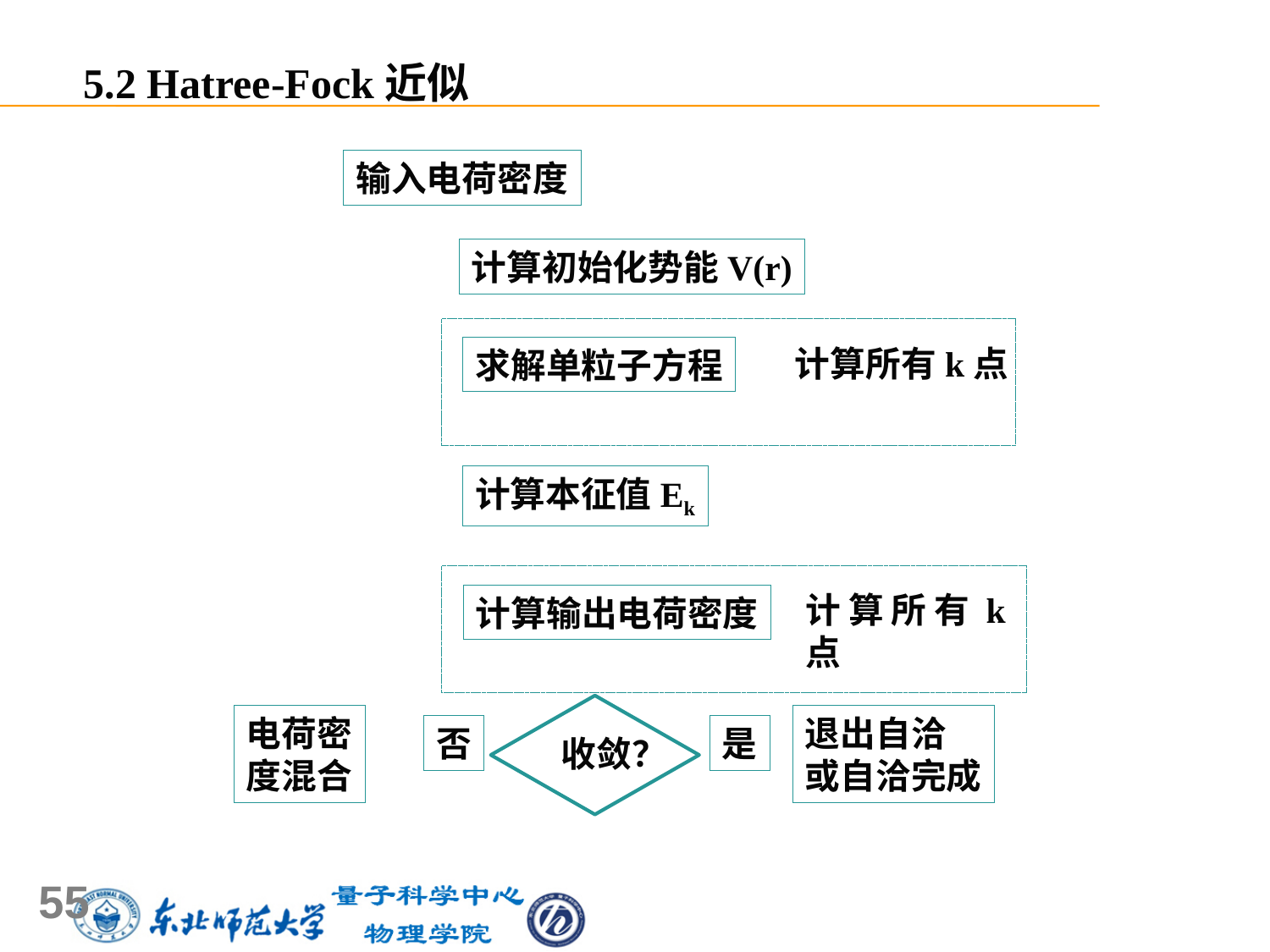

5.2 Hatree-Fock近似

输入电荷密度
计算初始化势能V(r)

计算所有k点
求解单粒子方程
计算本征值Ek

计算所有k点
计算输出电荷密度

电荷密
度混合
退出自洽
或自洽完成
否
是
收敛？
55